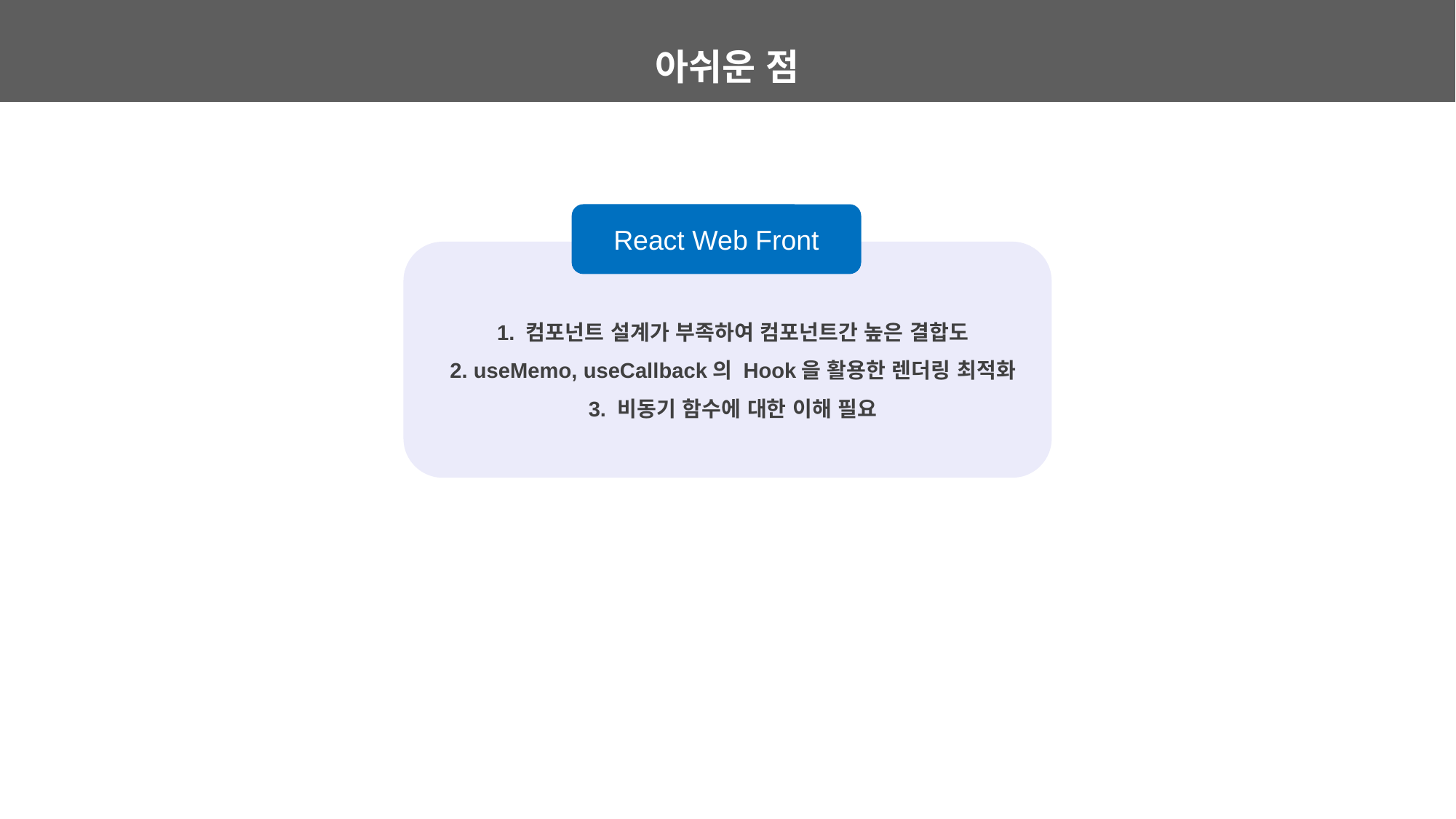

아쉬운 점
React Web Front

1. 컴포넌트 설계가 부족하여 컴포넌트간 높은 결합도
2. useMemo, useCallback의 Hook을 활용한 렌더링 최적화
3. 비동기 함수에 대한 이해 필요